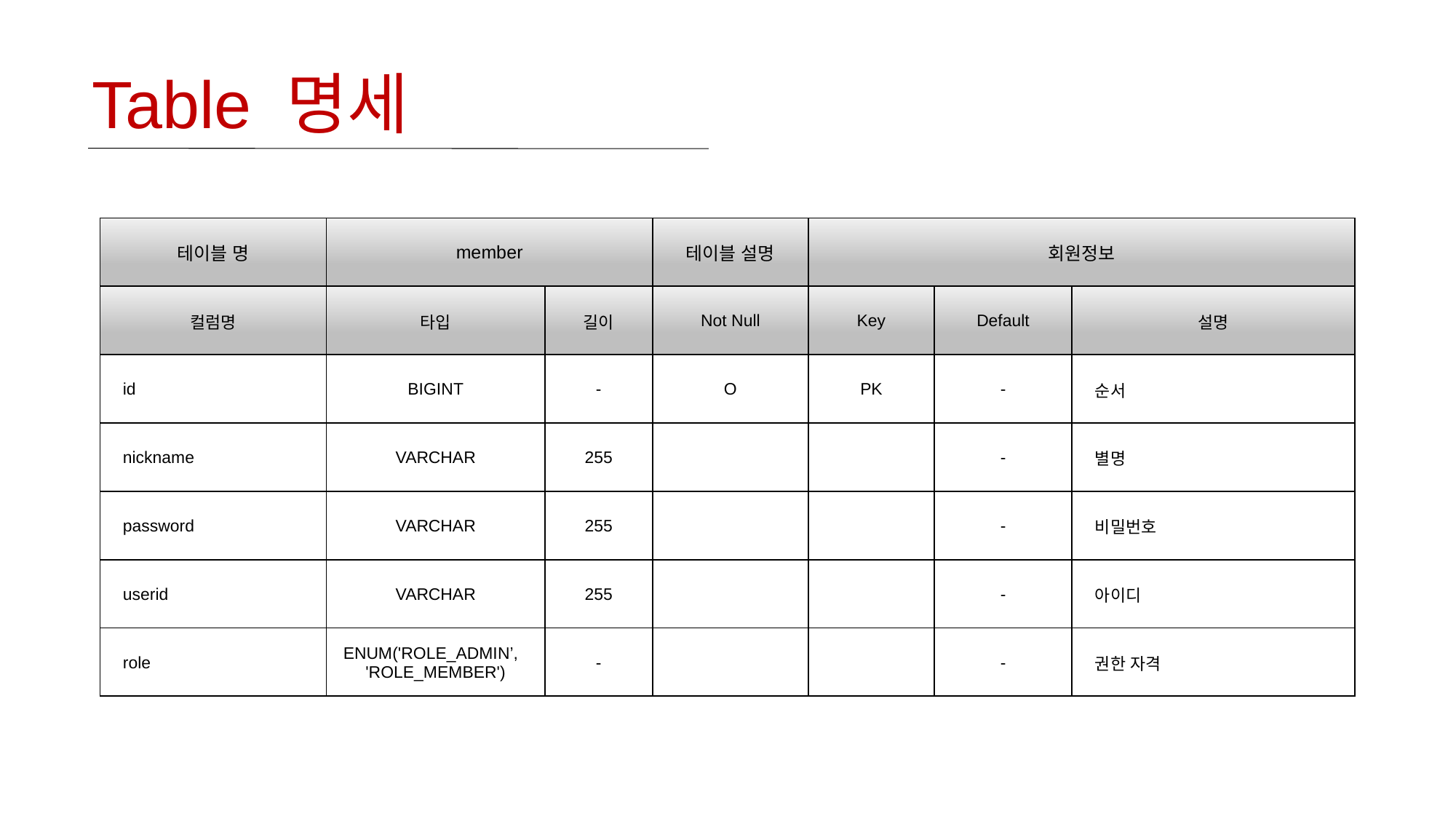

# Table 명세
| 테이블 명 | member | URI | 테이블 설명 | 회원정보 |  |  |
| --- | --- | --- | --- | --- | --- | --- |
| 컬럼명 | 타입 | 길이 | Not Null | Key | Default | 설명 |
| id | BIGINT | - | O | PK | - | 순서 |
| nickname | VARCHAR | 255 |  |  | - | 별명 |
| password | VARCHAR | 255 |  |  | - | 비밀번호 |
| userid | VARCHAR | 255 |  |  | - | 아이디 |
| role | ENUM('ROLE\_ADMIN’, 'ROLE\_MEMBER') | - |  |  | - | 권한 자격 |